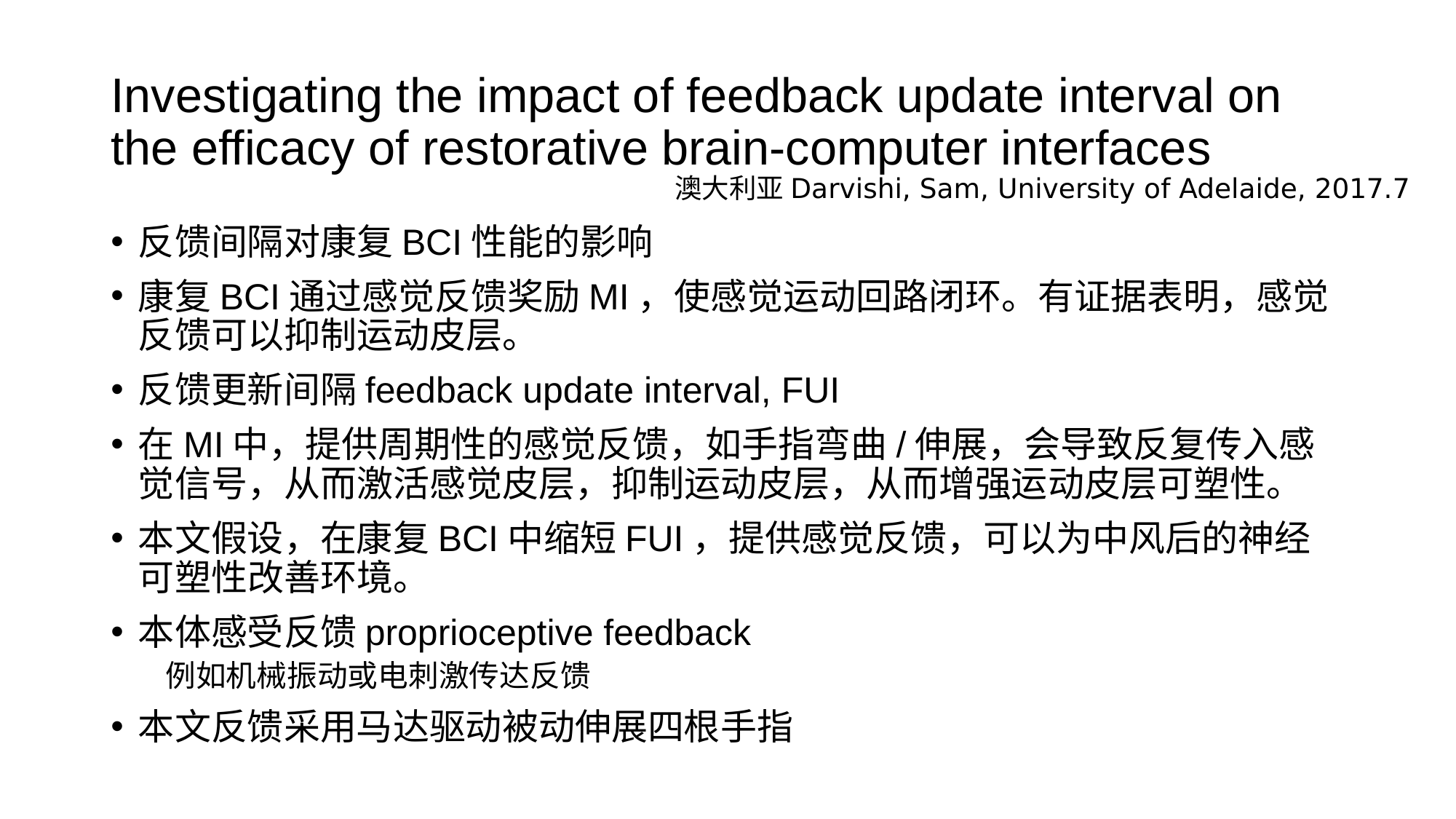

# Investigating the impact of feedback update interval on the efficacy of restorative brain-computer interfaces
澳大利亚Darvishi, Sam, University of Adelaide, 2017.7
反馈间隔对康复BCI性能的影响
康复BCI通过感觉反馈奖励MI，使感觉运动回路闭环。有证据表明，感觉反馈可以抑制运动皮层。
反馈更新间隔feedback update interval, FUI
在MI中，提供周期性的感觉反馈，如手指弯曲/伸展，会导致反复传入感觉信号，从而激活感觉皮层，抑制运动皮层，从而增强运动皮层可塑性。
本文假设，在康复BCI中缩短FUI，提供感觉反馈，可以为中风后的神经可塑性改善环境。
本体感受反馈proprioceptive feedback
例如机械振动或电刺激传达反馈
本文反馈采用马达驱动被动伸展四根手指